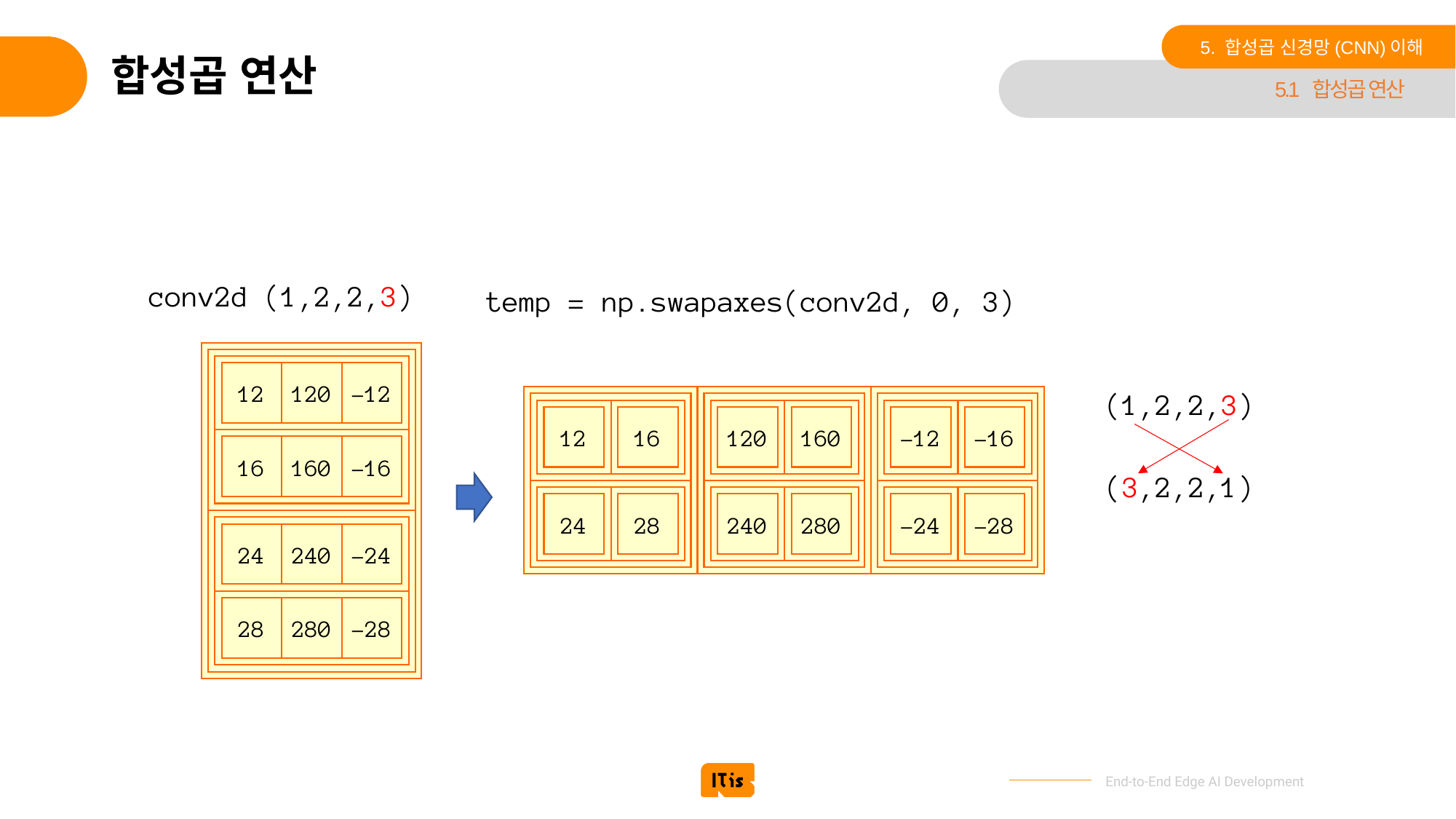

5. 합성곱 신경망(CNN)이해
# 합성곱 연산
5.1  합성곱 연산

conv2d (1,2,2,3)
temp = np.swapaxes(conv2d, 0, 3)

12
120
-12
(1,2,2,3)

12
16
120
160
-12
-16

16
160
-16
(3,2,2,1)

24
28
240
280
-24
-28

24
240
-24

28
280
-28